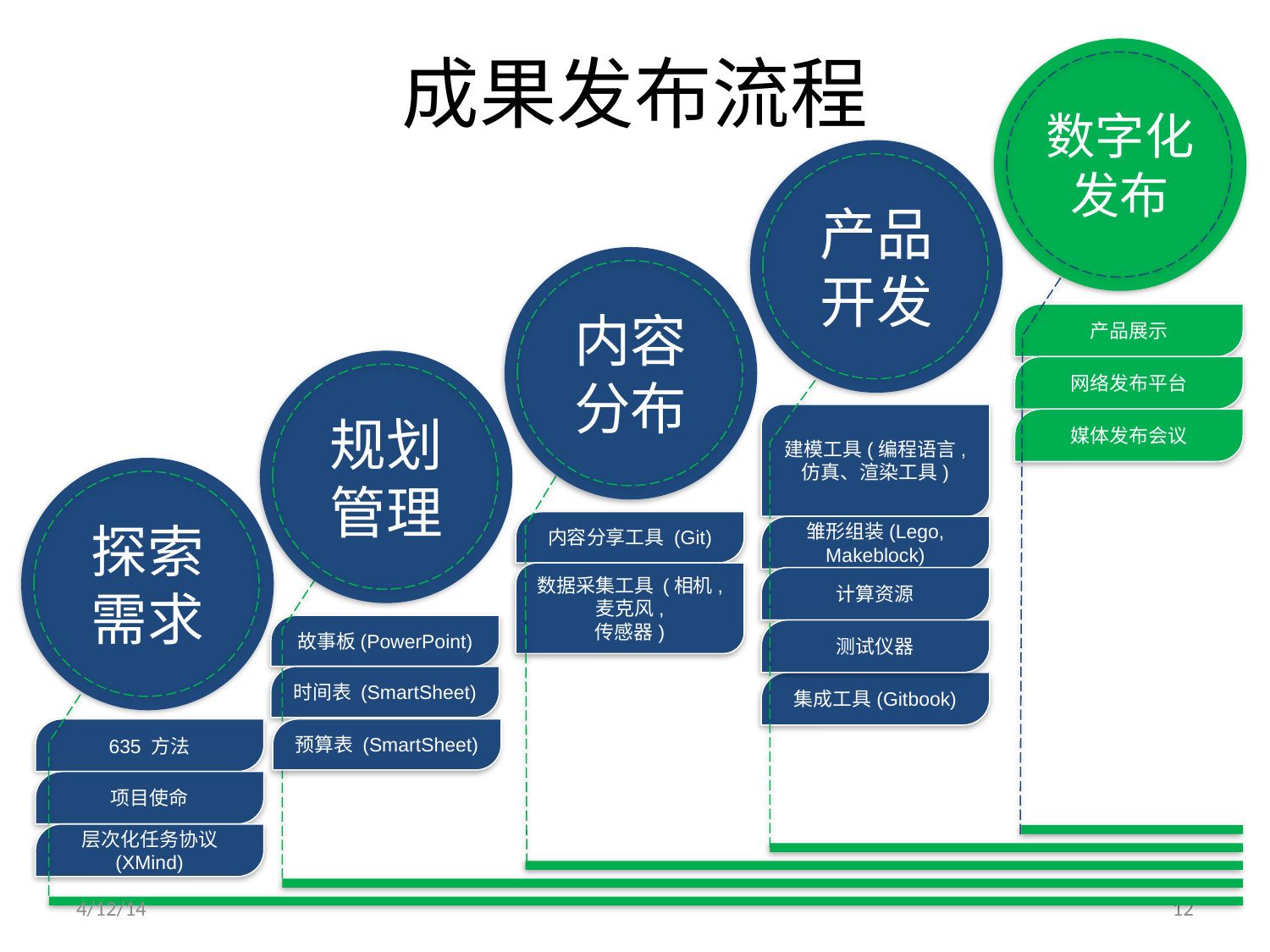

成果发布流程
数字化
发布

产品开发

内容分布

产品展示
网络发布平台
媒体发布会议

规划管理

建模工具(编程语言, 仿真、渲染工具)
雏形组装(Lego, Makeblock)
计算资源
测试仪器
集成工具(Gitbook)
探索需求

内容分享工具 (Git)
数据采集工具 (相机, 麦克风,
传感器)

故事板(PowerPoint)
时间表 (SmartSheet)

635 方法
项目使命
层次化任务协议 (XMind)
预算表 (SmartSheet)

4/12/14
12